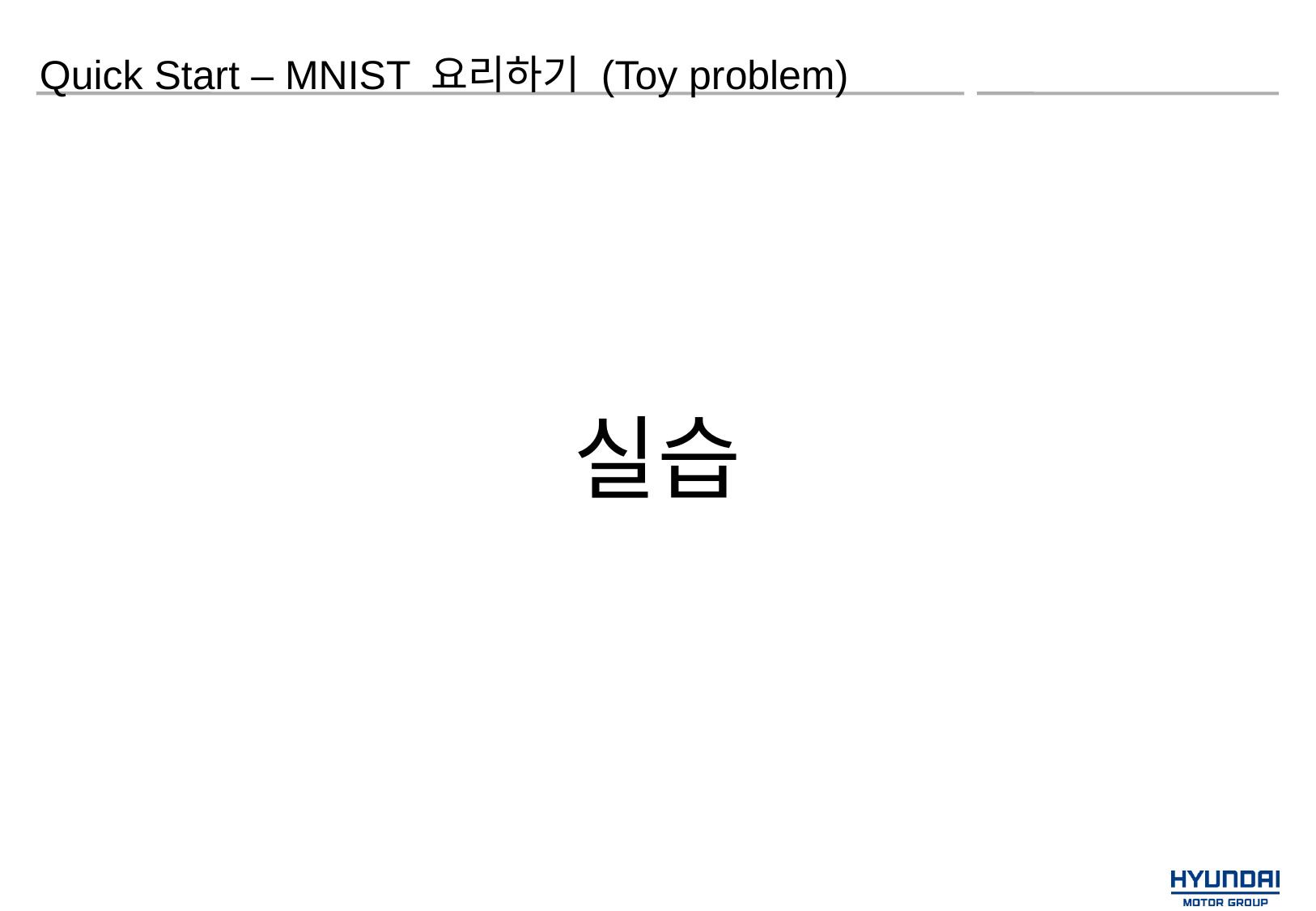

Quick Start – MNIST 요리하기 (Toy problem)
실습